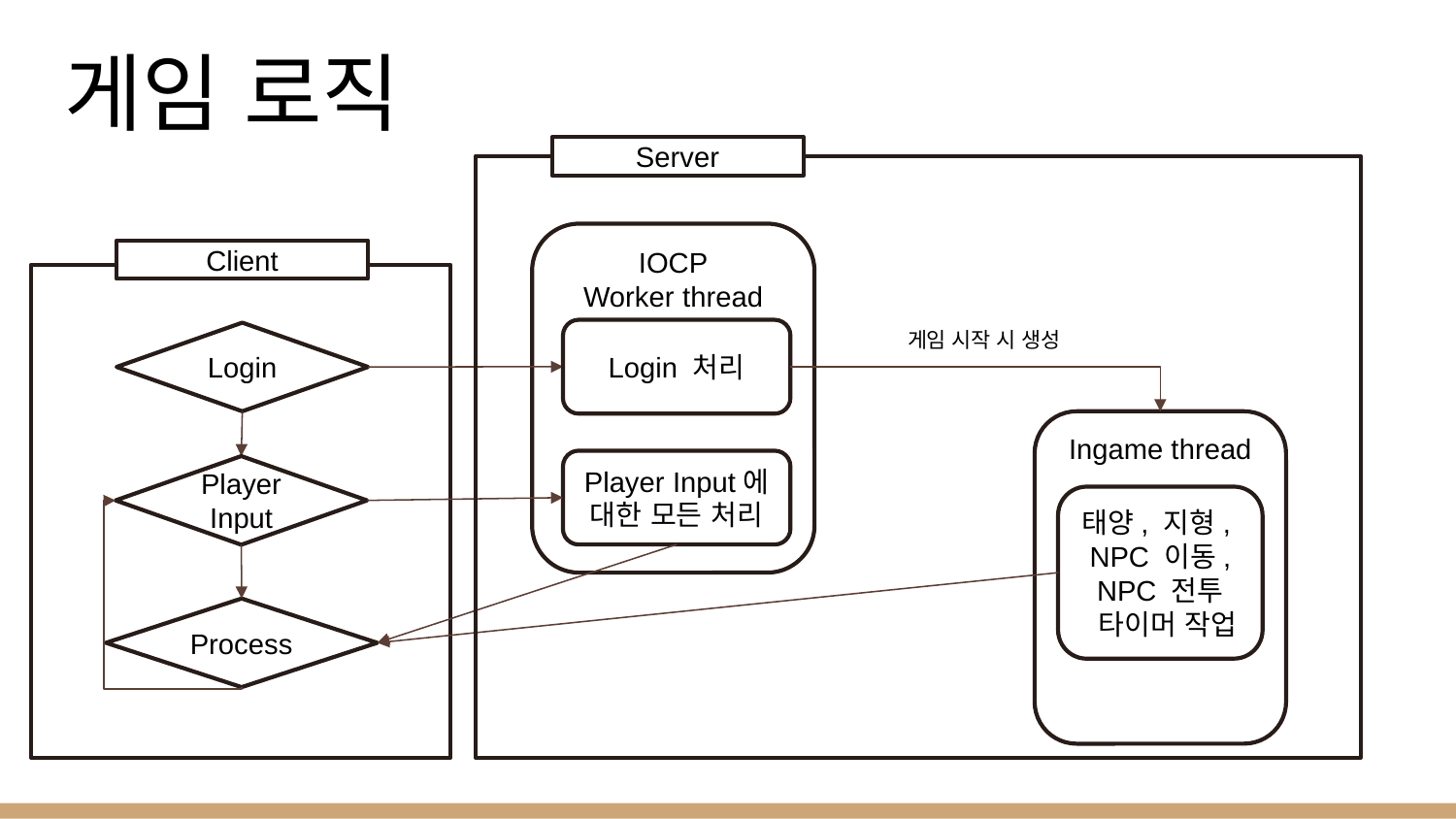

# 게임 로직
Server

IOCP
Worker thread
Client

Login 처리
게임 시작 시 생성
Login
Ingame thread
Player Input에 대한 모든 처리
Player Input
태양, 지형,
NPC 이동,
NPC 전투
 타이머 작업
Process